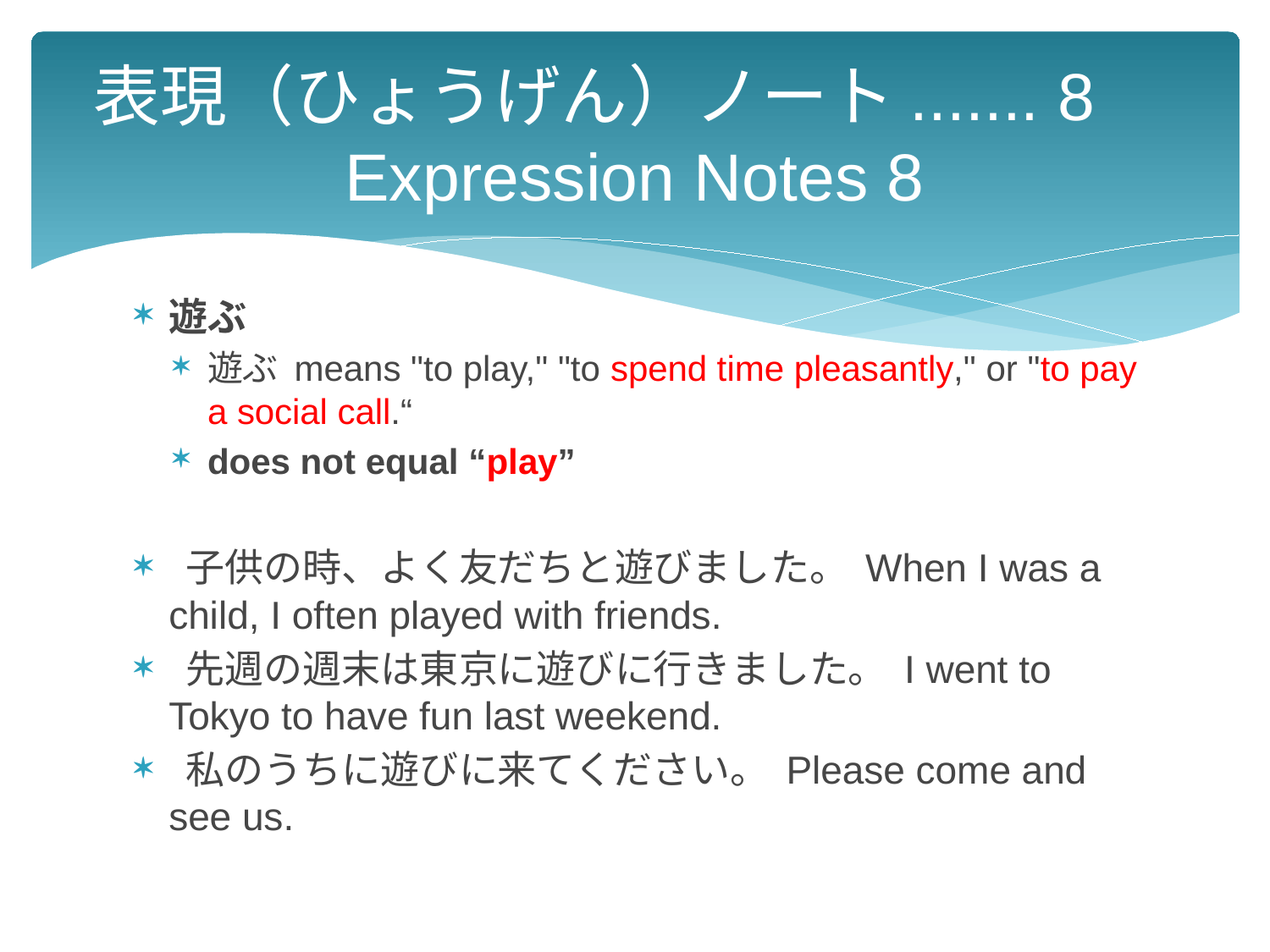

# 表現（ひょうげん）ノート....... 8　 Expression Notes 8
遊ぶ
遊ぶ means "to play," "to spend time pleasantly," or "to pay a social call.“
does not equal “play”

 子供の時、よく友だちと遊びました。 When I was a child, I often played with friends.
 先週の週末は東京に遊びに行きました。 I went to Tokyo to have fun last weekend.
 私のうちに遊びに来てください。 Please come and see us.